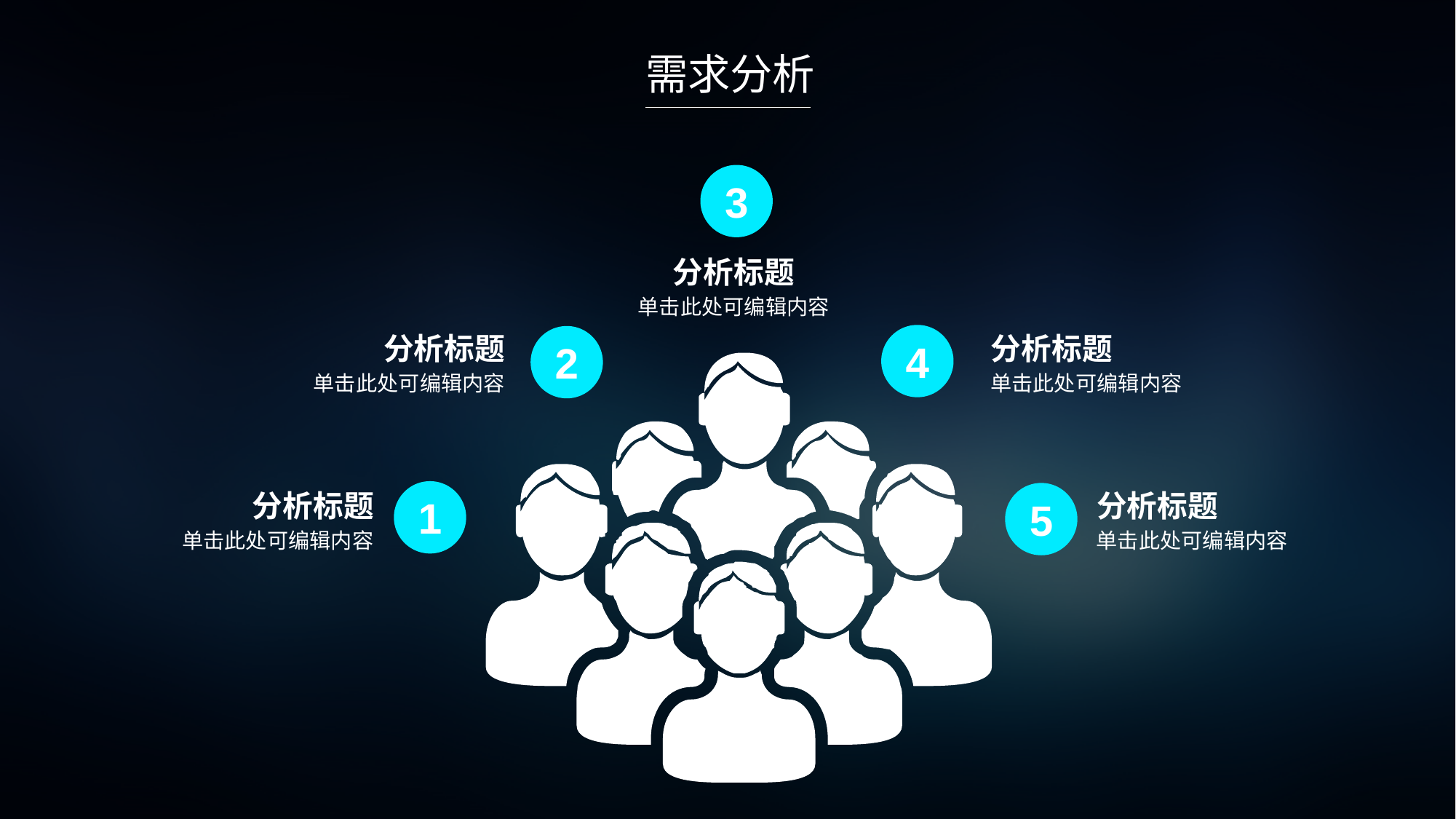

需求分析
3
分析标题
单击此处可编辑内容
4
2
分析标题
分析标题

单击此处可编辑内容
单击此处可编辑内容
1
5
分析标题
分析标题
单击此处可编辑内容
单击此处可编辑内容